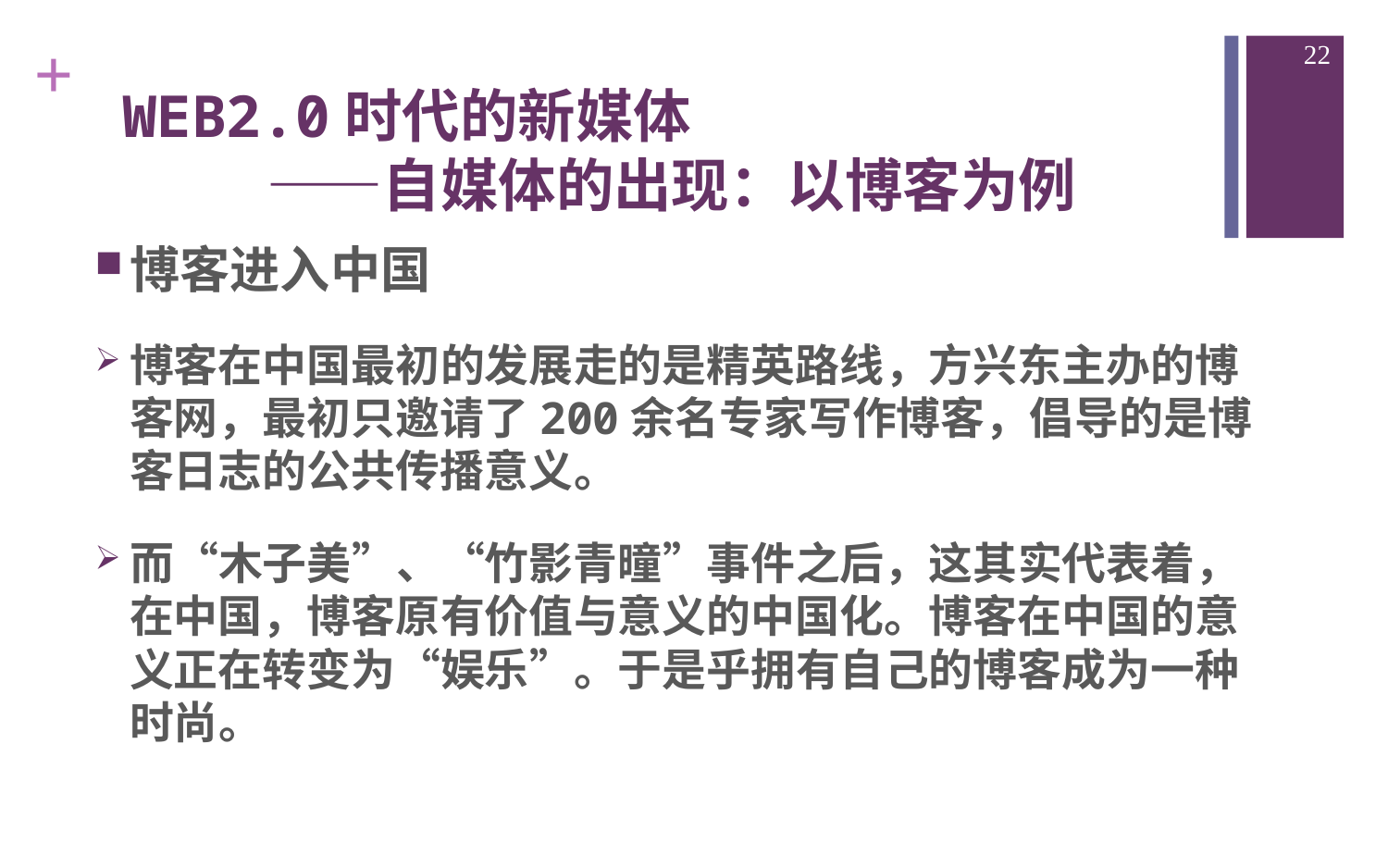

22
# WEB2.0时代的新媒体 ——自媒体的出现：以博客为例
博客进入中国
博客在中国最初的发展走的是精英路线，方兴东主办的博客网，最初只邀请了200余名专家写作博客，倡导的是博客日志的公共传播意义。
而“木子美”、“竹影青曈”事件之后，这其实代表着，在中国，博客原有价值与意义的中国化。博客在中国的意义正在转变为“娱乐”。于是乎拥有自己的博客成为一种时尚。